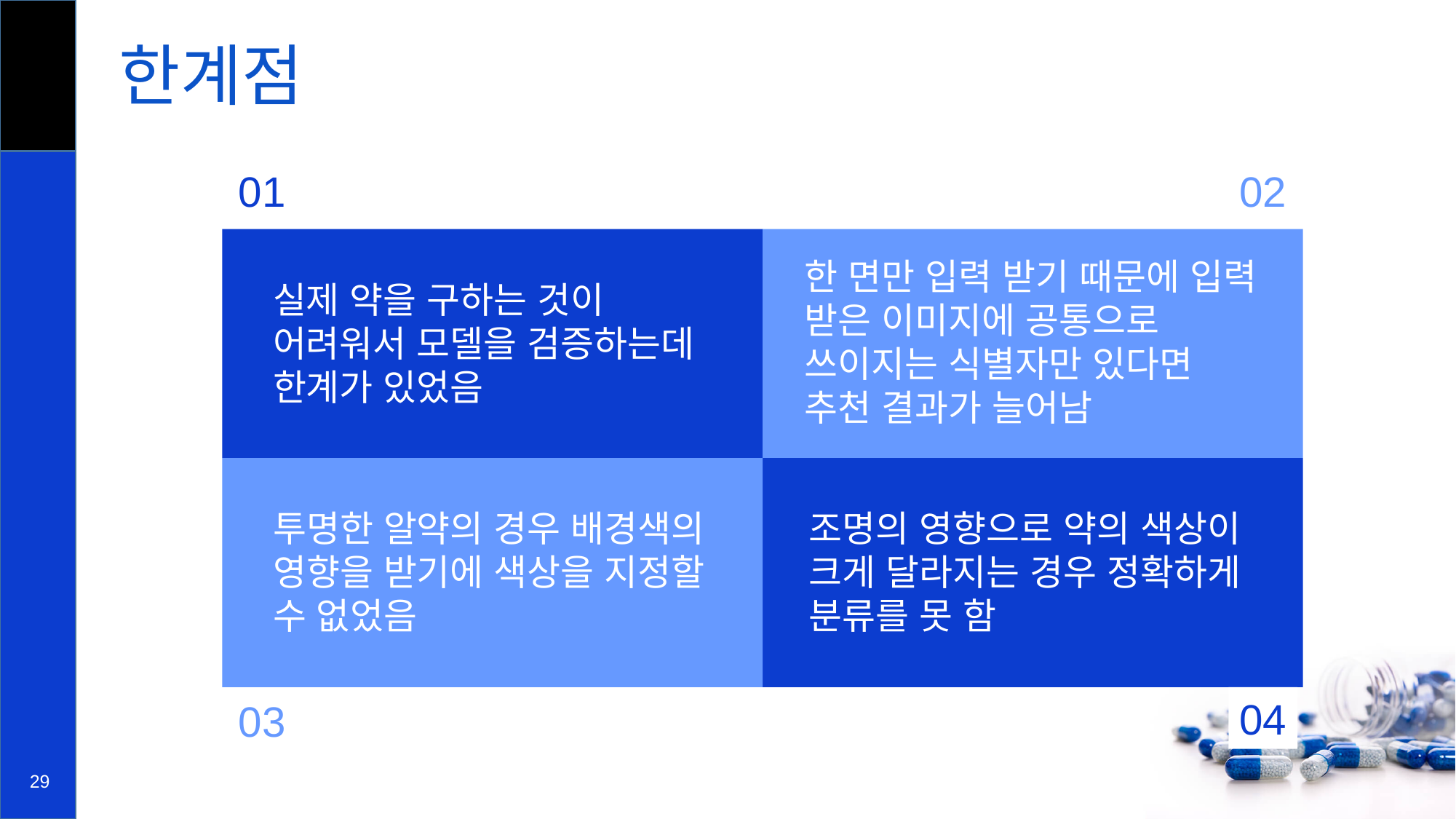

# 한계점
01
02

한 면만 입력 받기 때문에 입력 받은 이미지에 공통으로 쓰이지는 식별자만 있다면 추천 결과가 늘어남
실제 약을 구하는 것이 어려워서 모델을 검증하는데 한계가 있었음

조명의 영향으로 약의 색상이 크게 달라지는 경우 정확하게 분류를 못 함
투명한 알약의 경우 배경색의 영향을 받기에 색상을 지정할 수 없었음
04
03
29